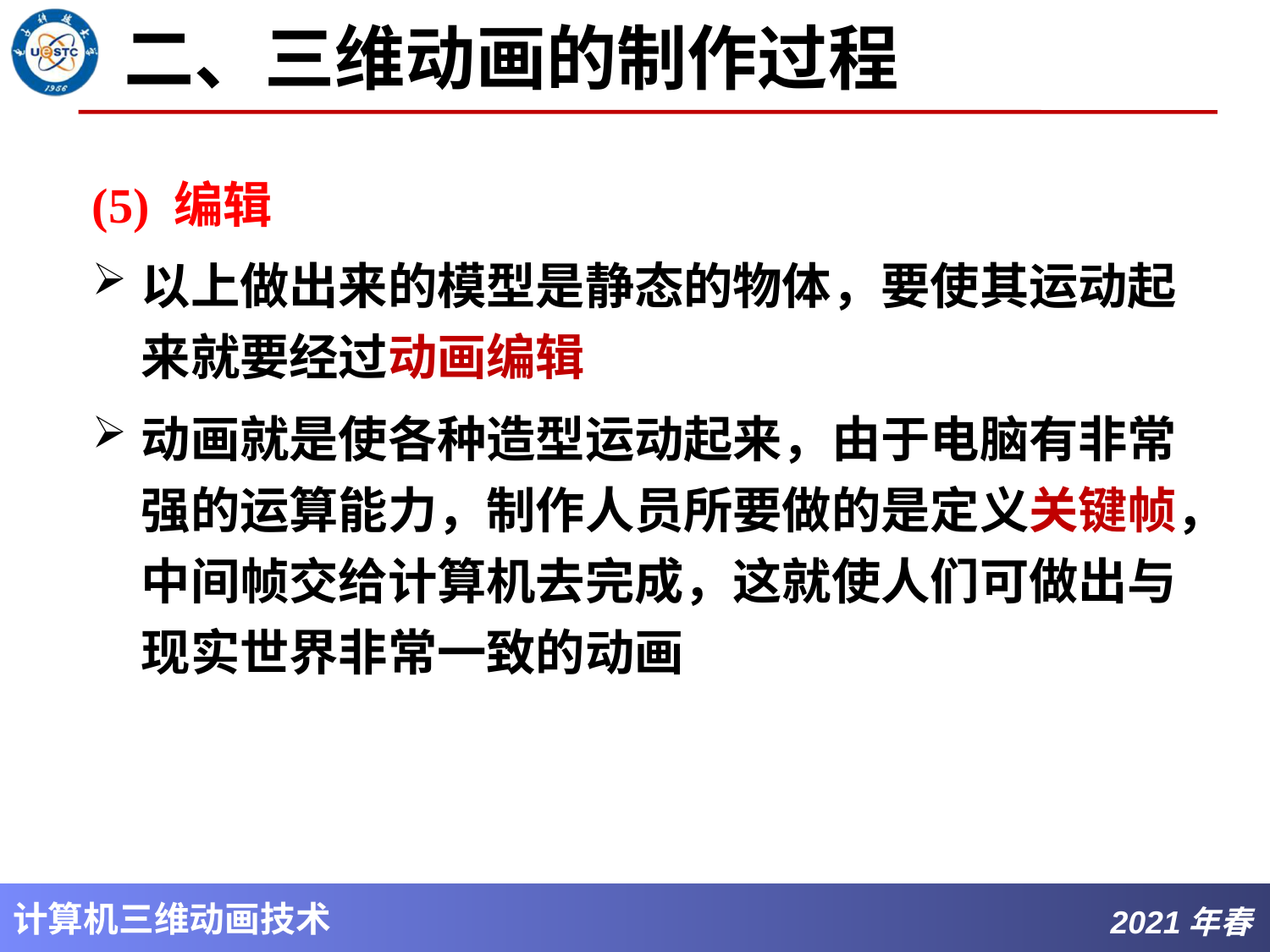

# 二、三维动画的制作过程
(5) 编辑
以上做出来的模型是静态的物体，要使其运动起来就要经过动画编辑
动画就是使各种造型运动起来，由于电脑有非常强的运算能力，制作人员所要做的是定义关键帧，中间帧交给计算机去完成，这就使人们可做出与现实世界非常一致的动画